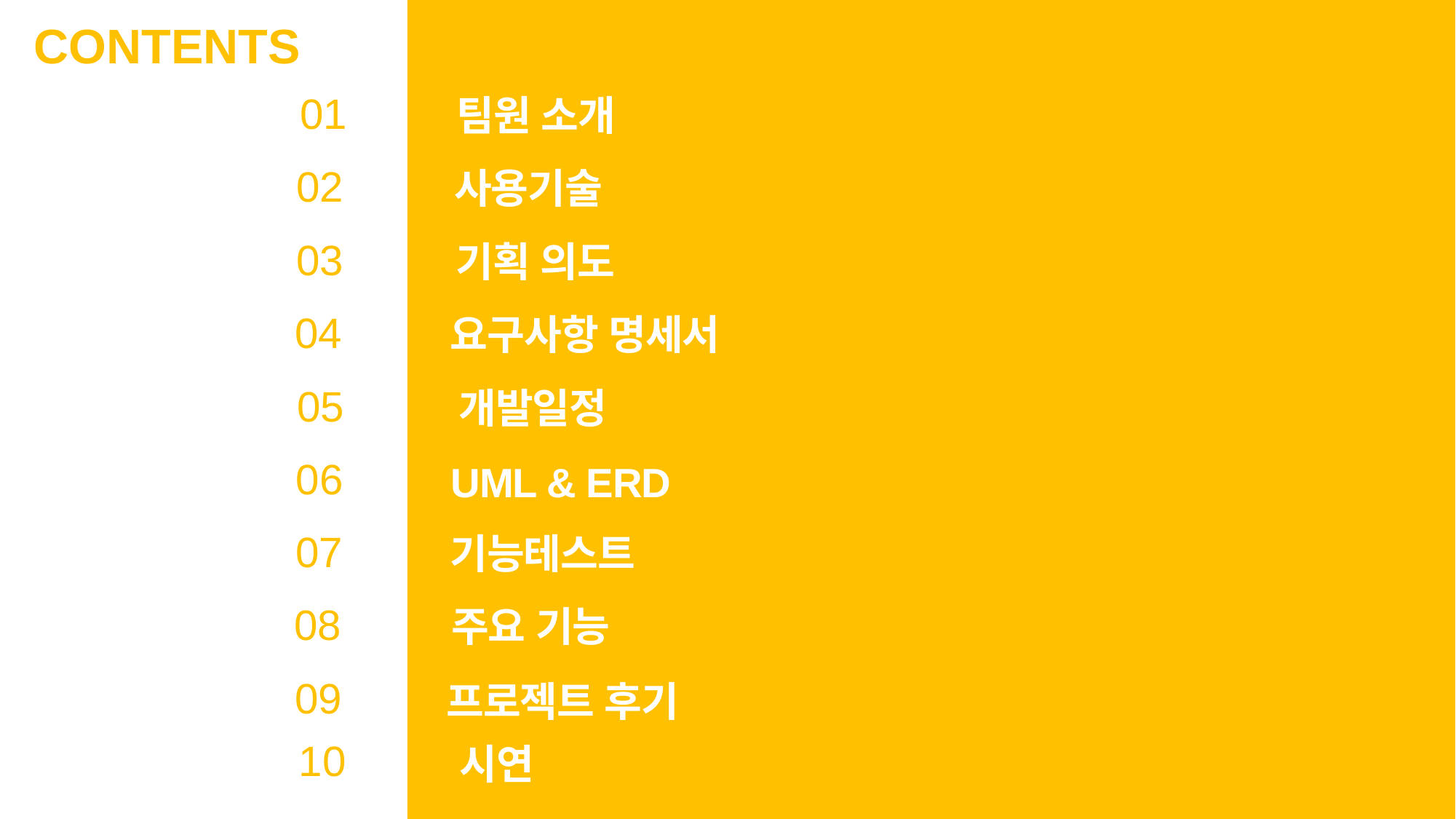

CONTENTS
01
팀원 소개
02
사용기술
03
기획 의도
04
요구사항 명세서
05
개발일정
06
UML & ERD
07
기능테스트
08
주요 기능
09
프로젝트 후기
10
시연